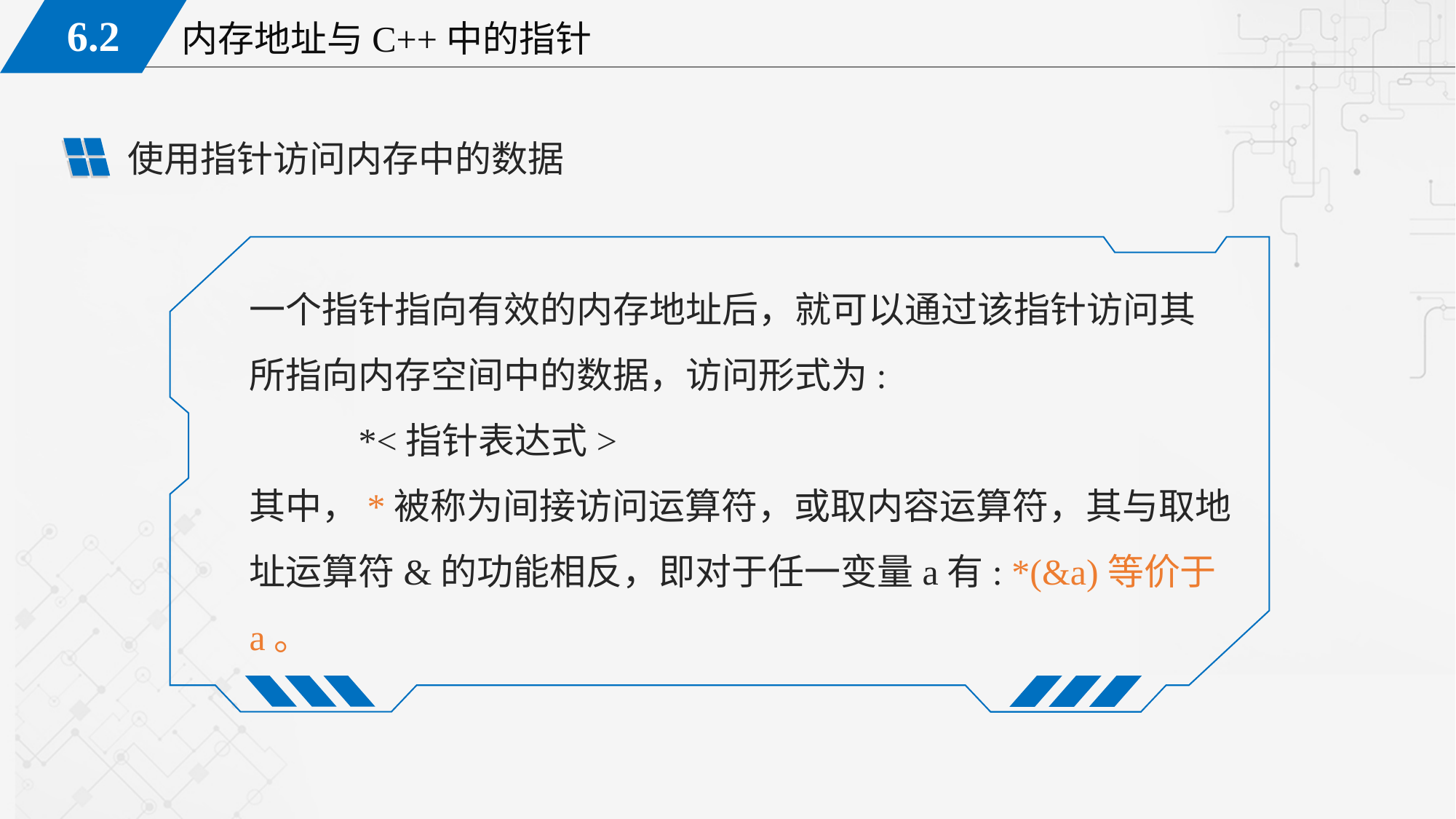

使用指针访问内存中的数据

一个指针指向有效的内存地址后，就可以通过该指针访问其所指向内存空间中的数据，访问形式为:
	*<指针表达式>
其中，*被称为间接访问运算符，或取内容运算符，其与取地址运算符&的功能相反，即对于任一变量a有: *(&a)等价于a。